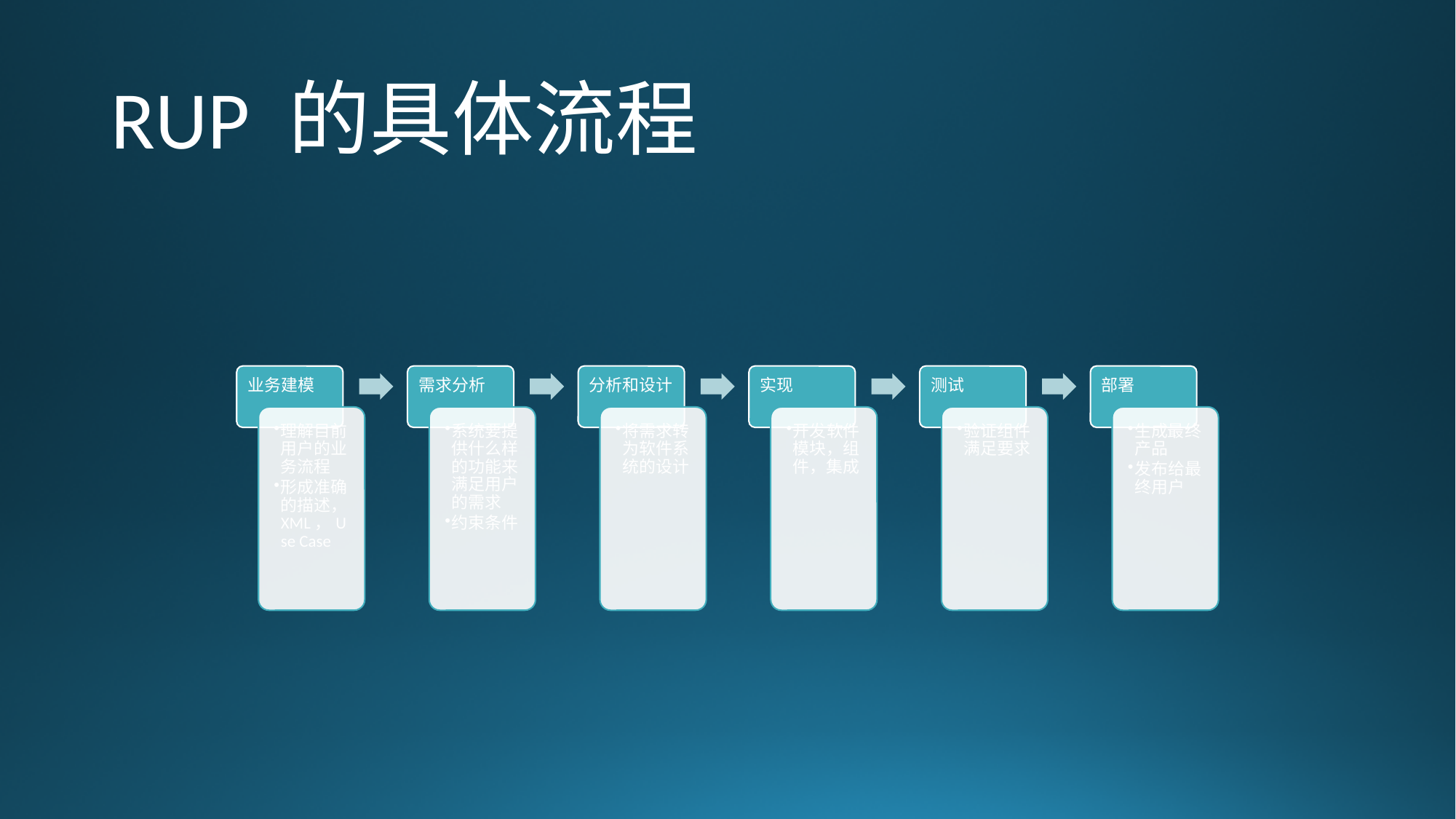

# RUP 的具体流程
业务建模
理解目前用户的业务流程
形成准确的描述，XML，Use Case

需求分析
系统要提供什么样的功能来满足用户的需求
约束条件

分析和设计
将需求转为软件系统的设计

实现
开发软件模块，组件，集成

测试
验证组件满足要求

部署
生成最终产品
发布给最终用户